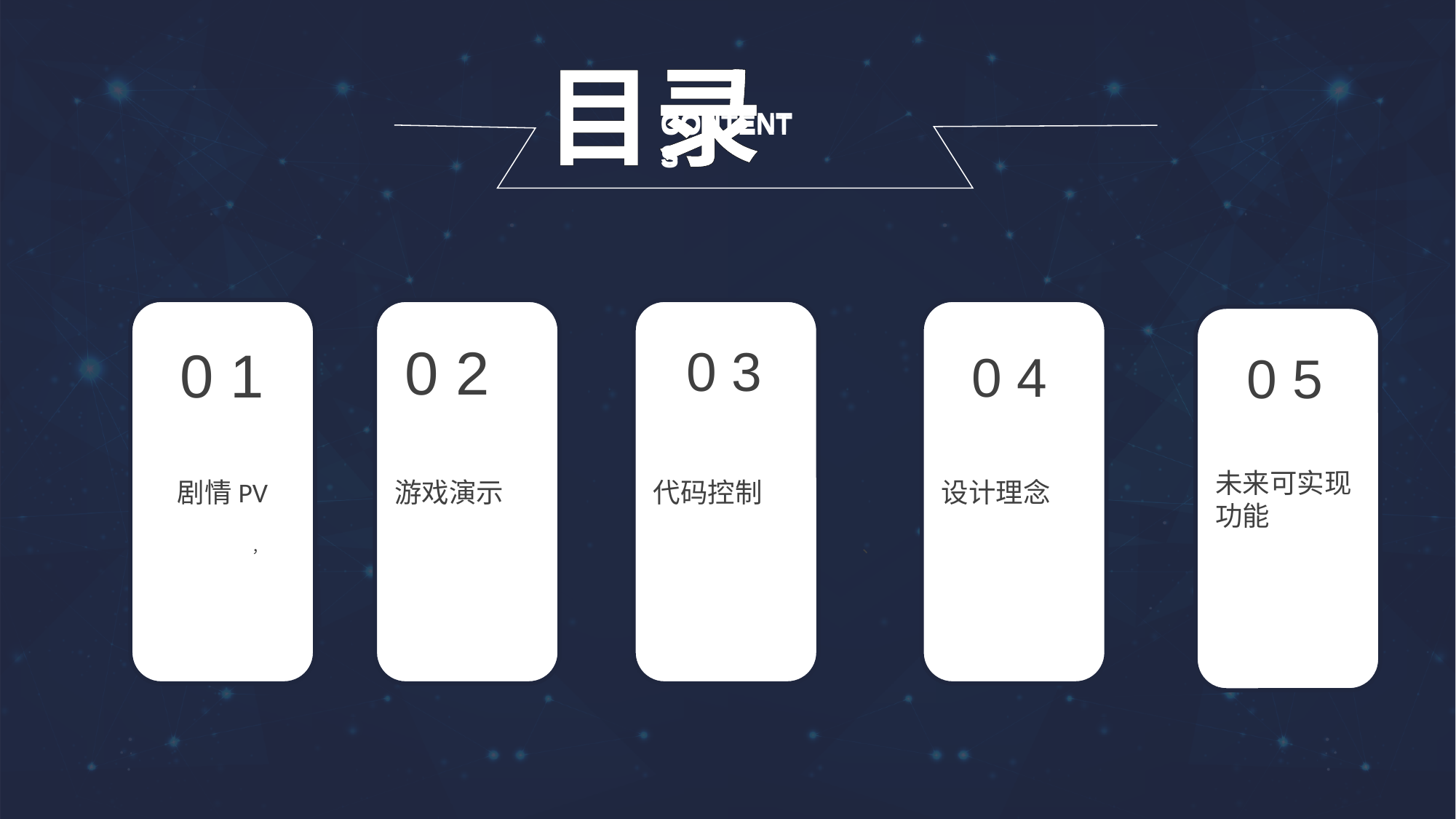

目录
CONTENTS
CONTENTS

代码控制
设计理念
游戏演示
剧情PV
未来可实现功能

0 2
0 1
0 3

0 4

0 5

入
，
、